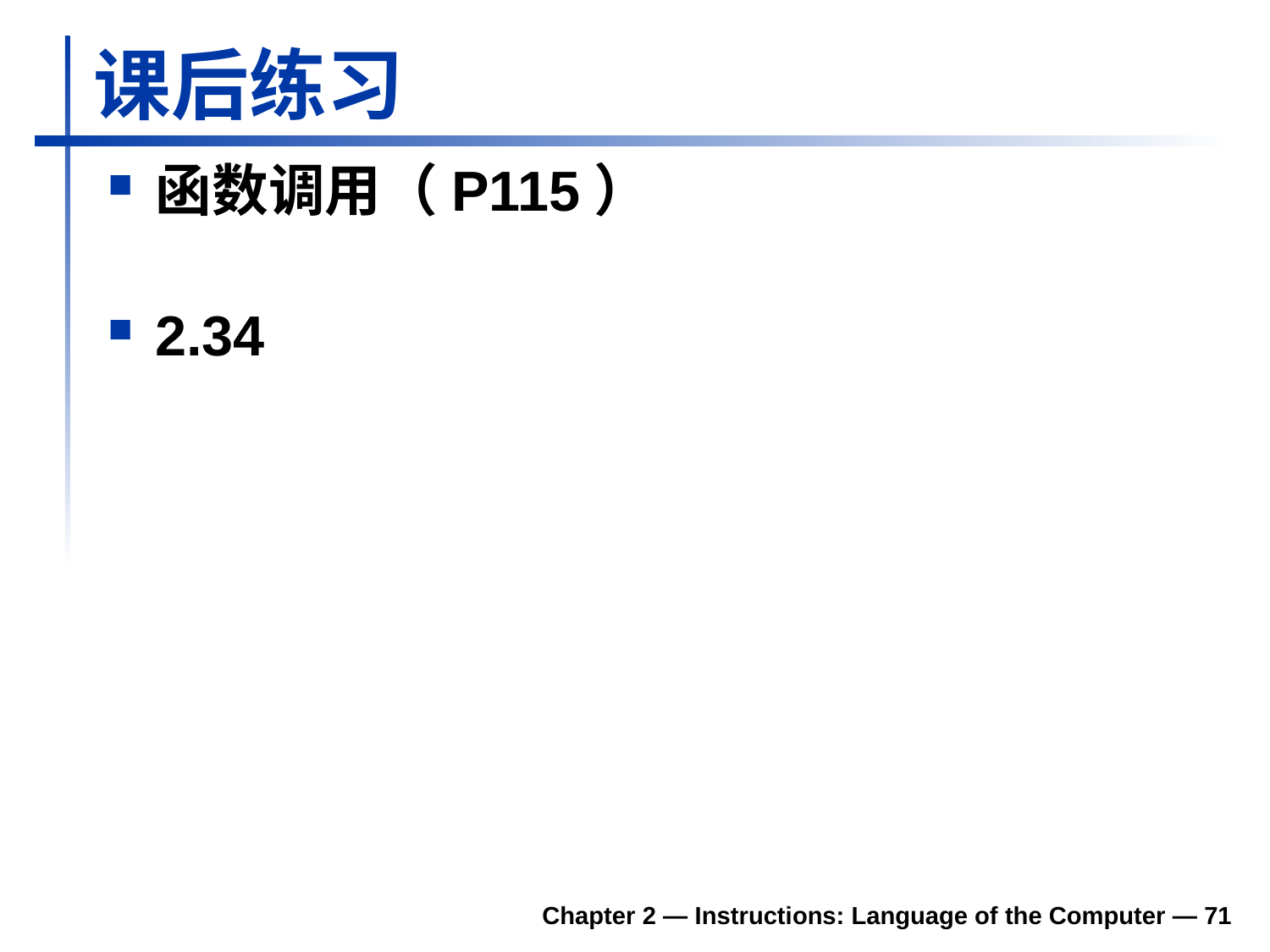

课后练习
函数调用（P115）

2.34
Chapter 2 — Instructions: Language of the Computer — 71